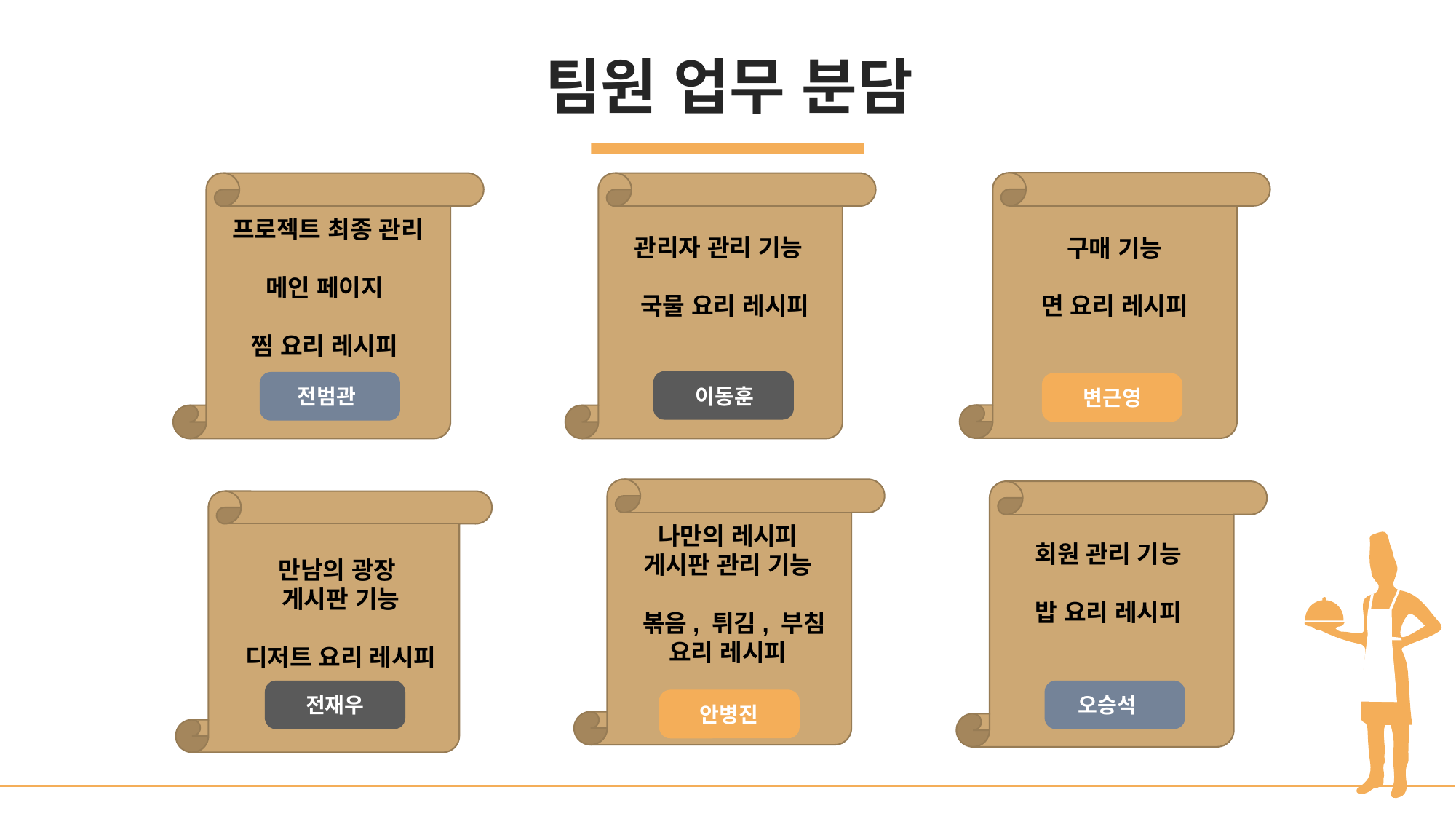

팀원 업무 분담

프로젝트 최종 관리

메인 페이지

찜 요리 레시피

구매 기능

면 요리 레시피

관리자 관리 기능

 국물 요리 레시피

이동훈
전범관
Add Text
변근영

만남의 광장
게시판 기능

디저트 요리 레시피

나만의 레시피 게시판 관리 기능

 볶음, 튀김, 부침 요리 레시피

회원 관리 기능

밥 요리 레시피

전재우
오승석

안병진